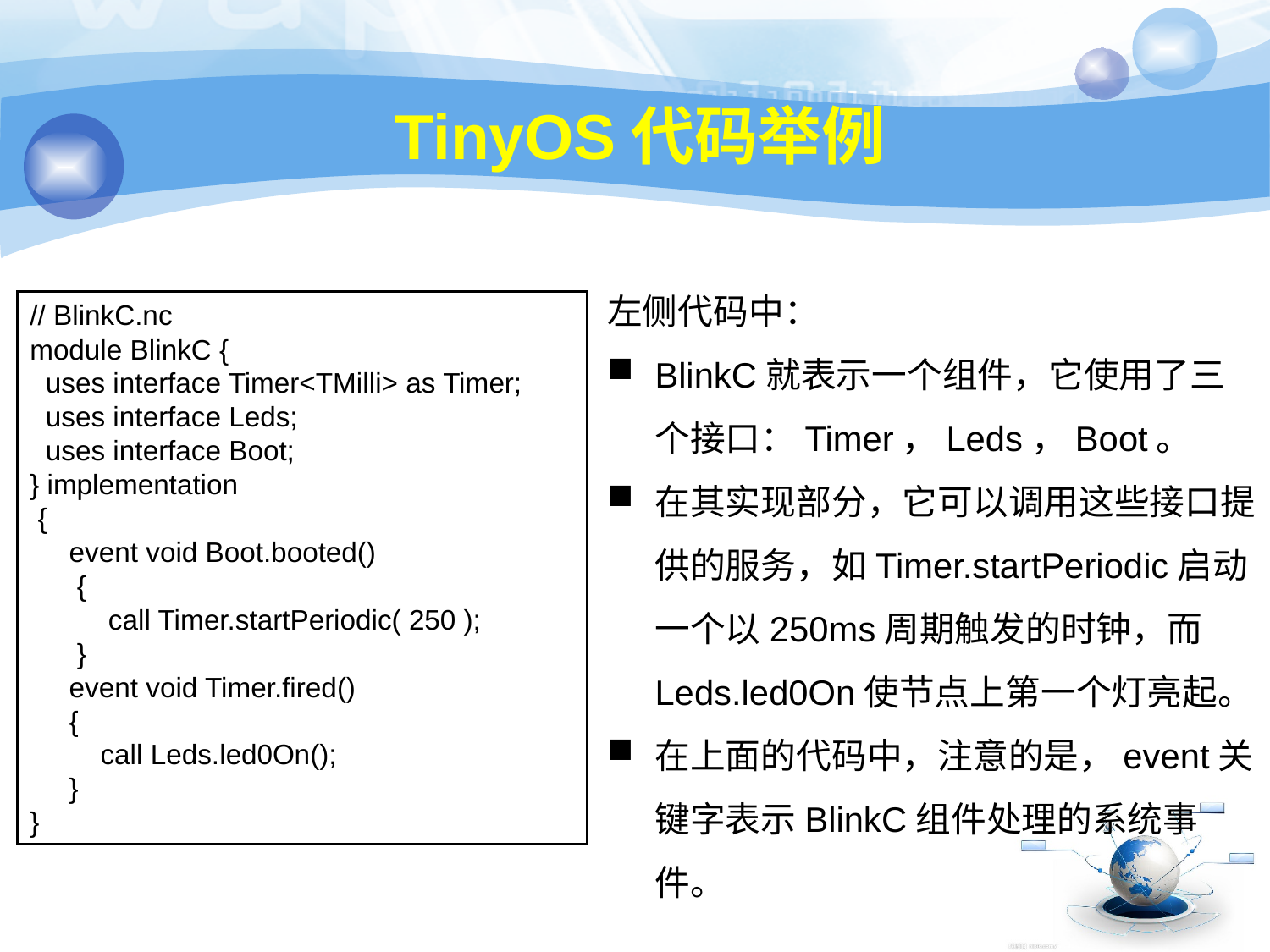

37
# TinyOS代码举例
左侧代码中：
BlinkC就表示一个组件，它使用了三个接口：Timer，Leds，Boot。
在其实现部分，它可以调用这些接口提供的服务，如Timer.startPeriodic启动一个以250ms周期触发的时钟，而Leds.led0On使节点上第一个灯亮起。
在上面的代码中，注意的是，event关键字表示BlinkC组件处理的系统事件。
// BlinkC.nc
module BlinkC {
  uses interface Timer<TMilli> as Timer;
  uses interface Leds;
  uses interface Boot;
} implementation
 {
     event void Boot.booted()
      {
          call Timer.startPeriodic( 250 );
      }
     event void Timer.fired()
     {
         call Leds.led0On();
     }
}